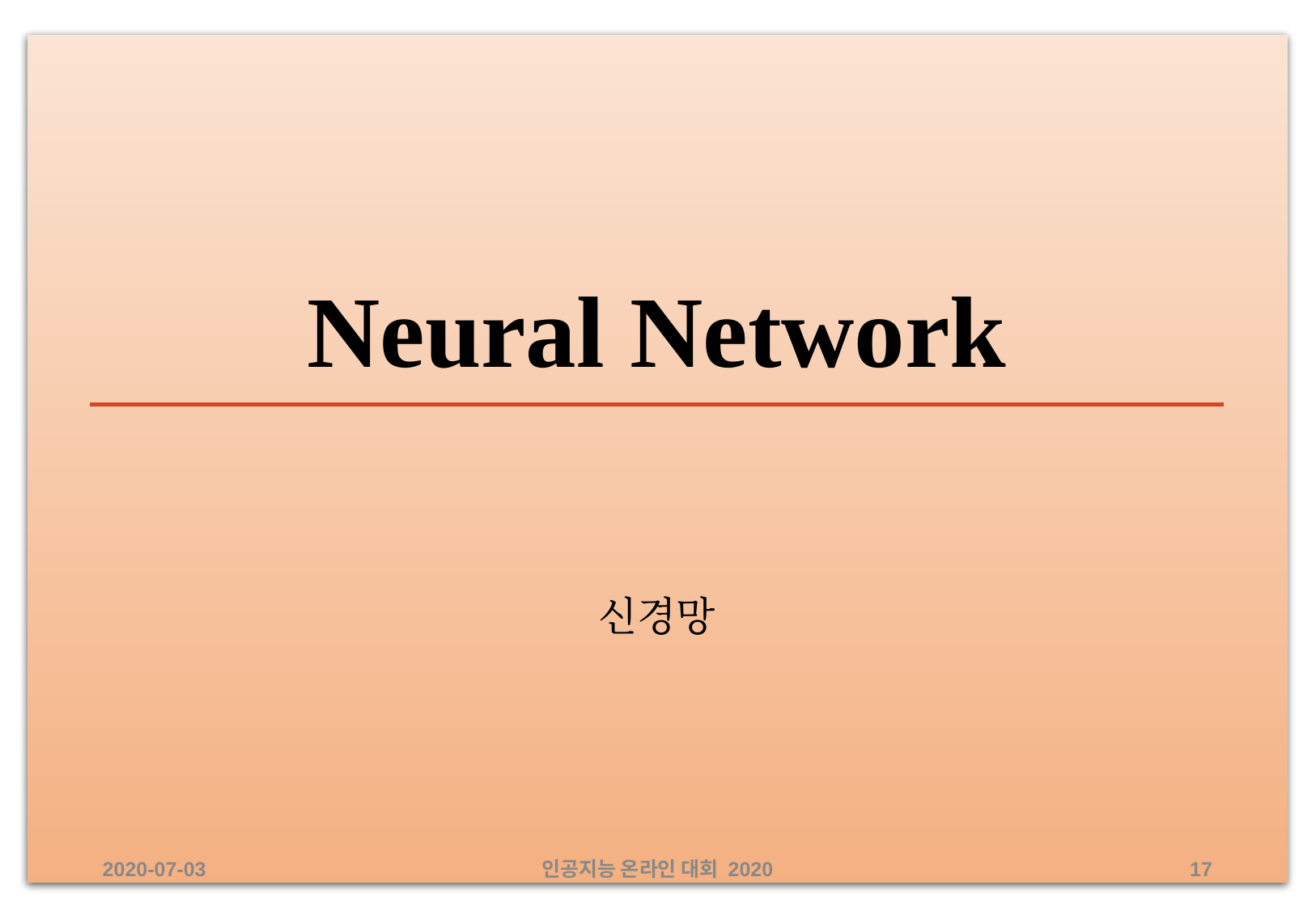

# Neural Network
신경망
2020-07-03
인공지능 온라인 대회 2020
17